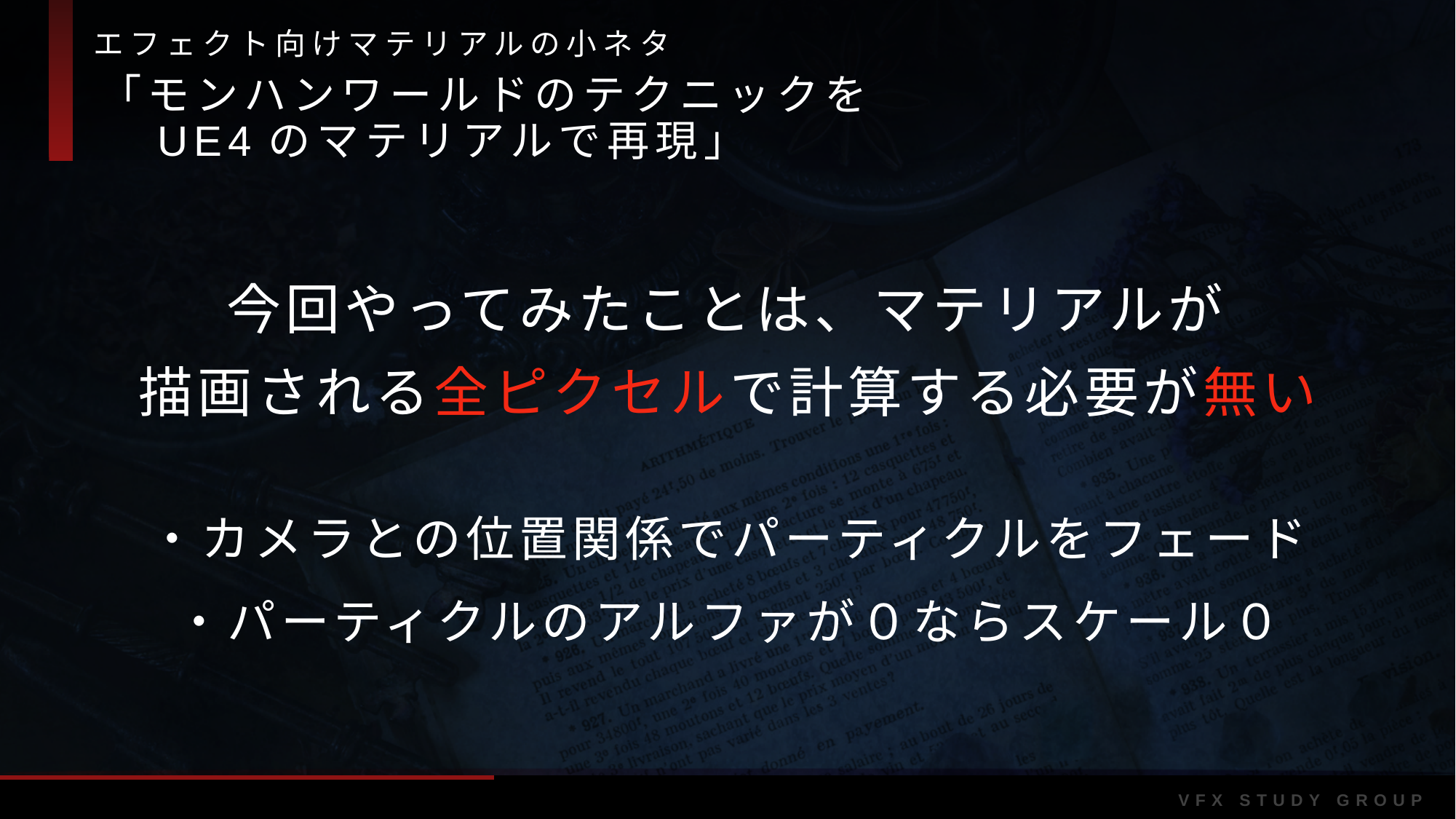

「モンハンワールドのテクニックを
　UE4のマテリアルで再現」
今回やってみたことは、マテリアルが
描画される全ピクセルで計算する必要が無い
・カメラとの位置関係でパーティクルをフェード
・パーティクルのアルファが０ならスケール０